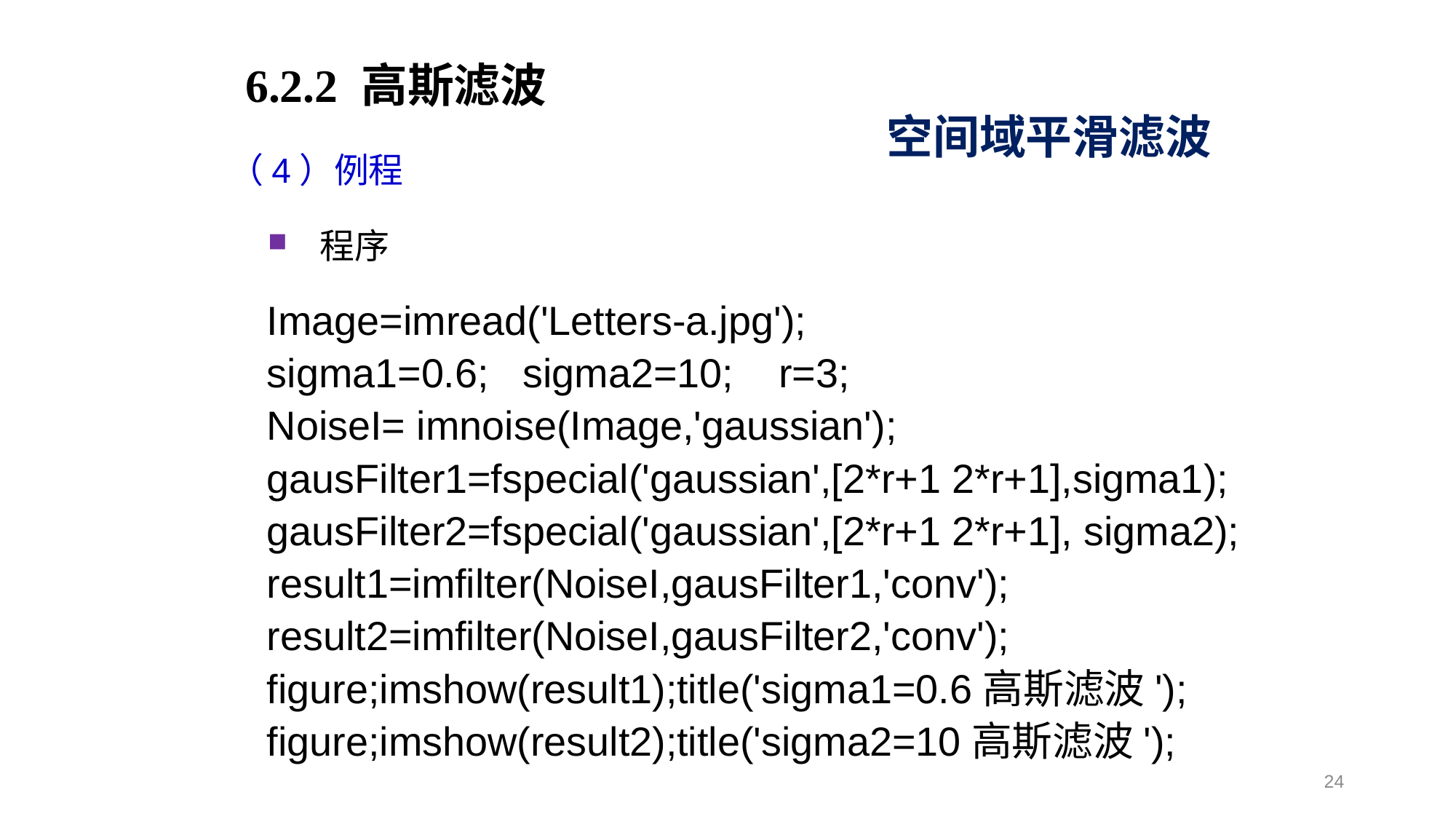

6.2.2 高斯滤波
空间域平滑滤波
（4）例程
程序
Image=imread('Letters-a.jpg');
sigma1=0.6;   sigma2=10;    r=3;
NoiseI= imnoise(Image,'gaussian');
gausFilter1=fspecial('gaussian',[2*r+1 2*r+1],sigma1);
gausFilter2=fspecial('gaussian',[2*r+1 2*r+1], sigma2);
result1=imfilter(NoiseI,gausFilter1,'conv');
result2=imfilter(NoiseI,gausFilter2,'conv');
figure;imshow(result1);title('sigma1=0.6高斯滤波');
figure;imshow(result2);title('sigma2=10高斯滤波');
24